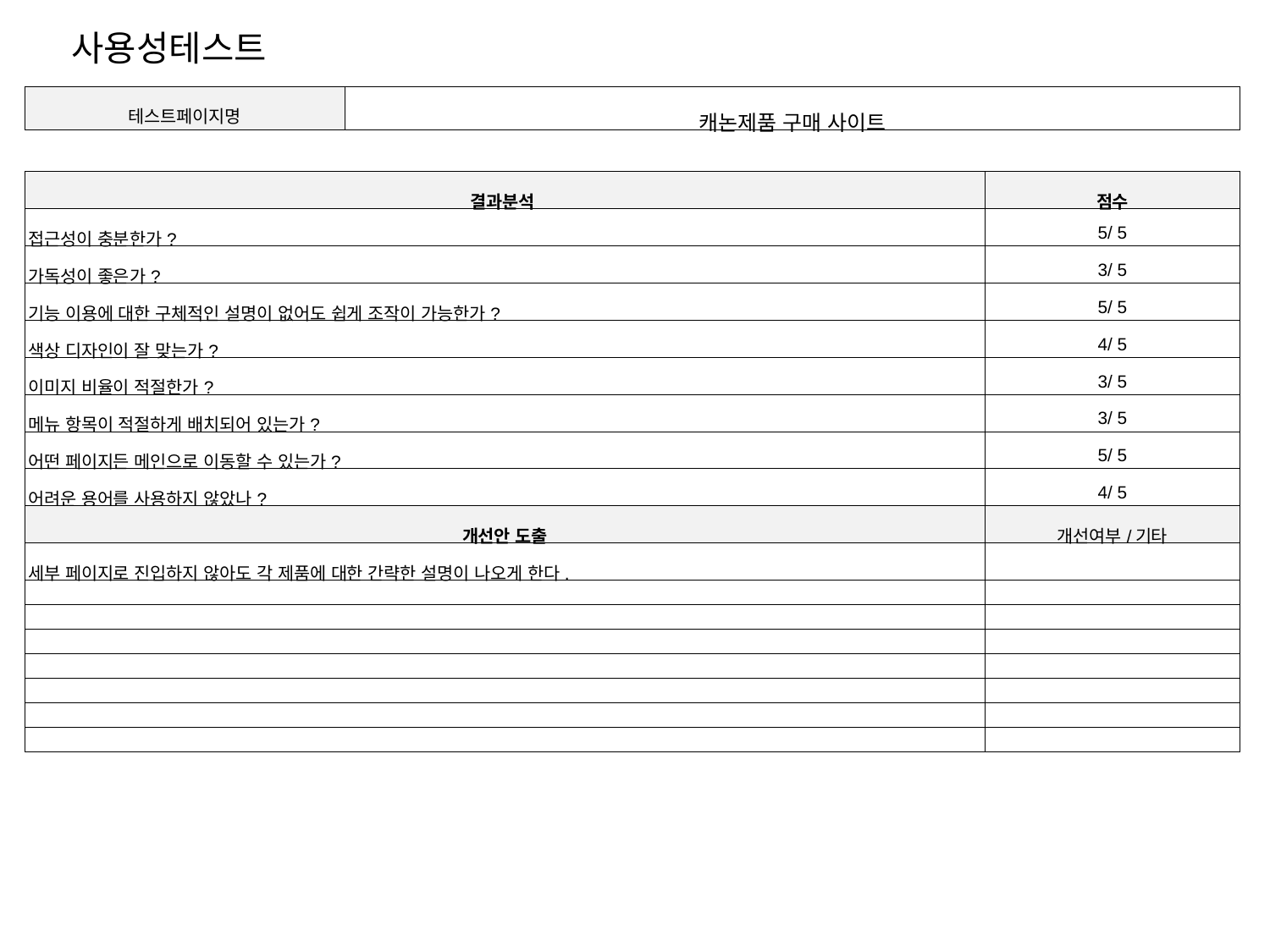

사용성테스트
| 테스트페이지명 | 캐논제품 구매 사이트 |  |
| --- | --- | --- |
|  |  |  |
| 결과분석 |  | 점수 |
| 접근성이 충분한가? |  | 5/ 5 |
| 가독성이 좋은가? |  | 3/ 5 |
| 기능 이용에 대한 구체적인 설명이 없어도 쉽게 조작이 가능한가? |  | 5/ 5 |
| 색상 디자인이 잘 맞는가? |  | 4/ 5 |
| 이미지 비율이 적절한가? |  | 3/ 5 |
| 메뉴 항목이 적절하게 배치되어 있는가? |  | 3/ 5 |
| 어떤 페이지든 메인으로 이동할 수 있는가? |  | 5/ 5 |
| 어려운 용어를 사용하지 않았나? |  | 4/ 5 |
| 개선안 도출 |  | 개선여부/기타 |
| 세부 페이지로 진입하지 않아도 각 제품에 대한 간략한 설명이 나오게 한다. |  |  |
|  |  |  |
|  |  |  |
|  |  |  |
|  |  |  |
|  |  |  |
|  |  |  |
|  |  |  |